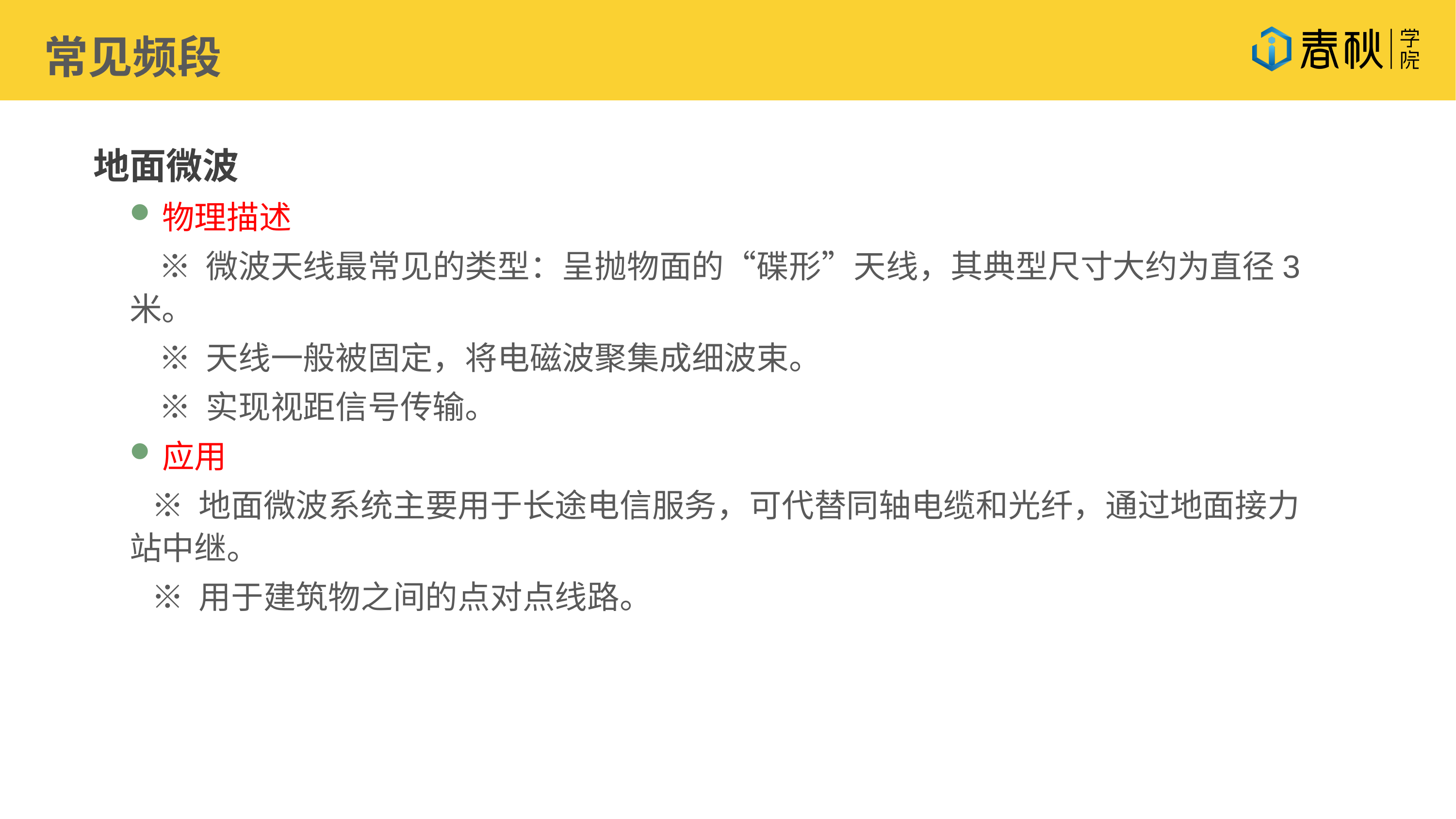

常见频段
地面微波
物理描述
    ※ 微波天线最常见的类型：呈抛物面的“碟形”天线，其典型尺寸大约为直径3米。
    ※ 天线一般被固定，将电磁波聚集成细波束。
    ※ 实现视距信号传输。
应用
   ※ 地面微波系统主要用于长途电信服务，可代替同轴电缆和光纤，通过地面接力站中继。
   ※ 用于建筑物之间的点对点线路。